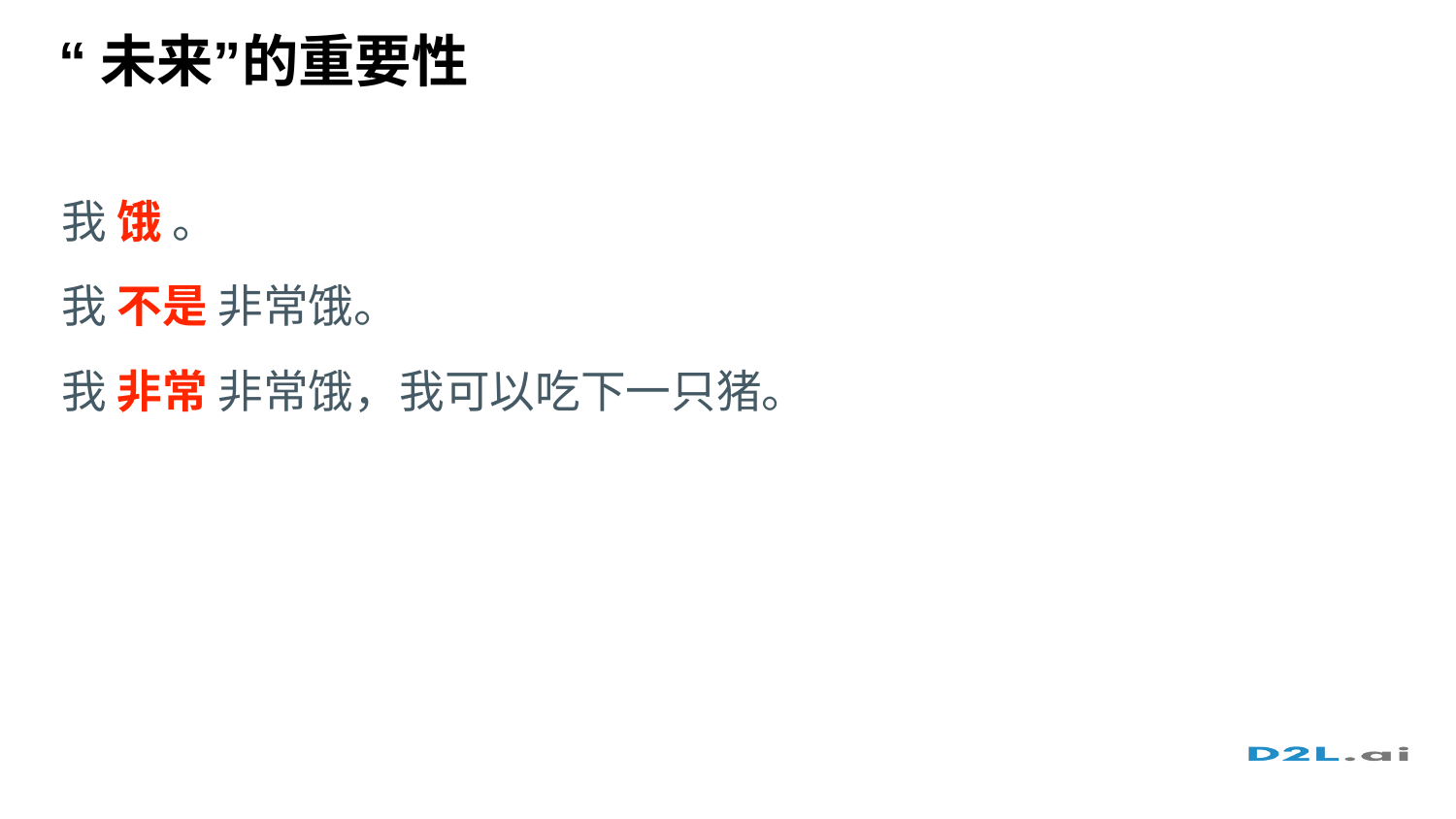

# “未来”的重要性
我 饿 。
我 不是 非常饿。
我 非常 非常饿，我可以吃下一只猪。